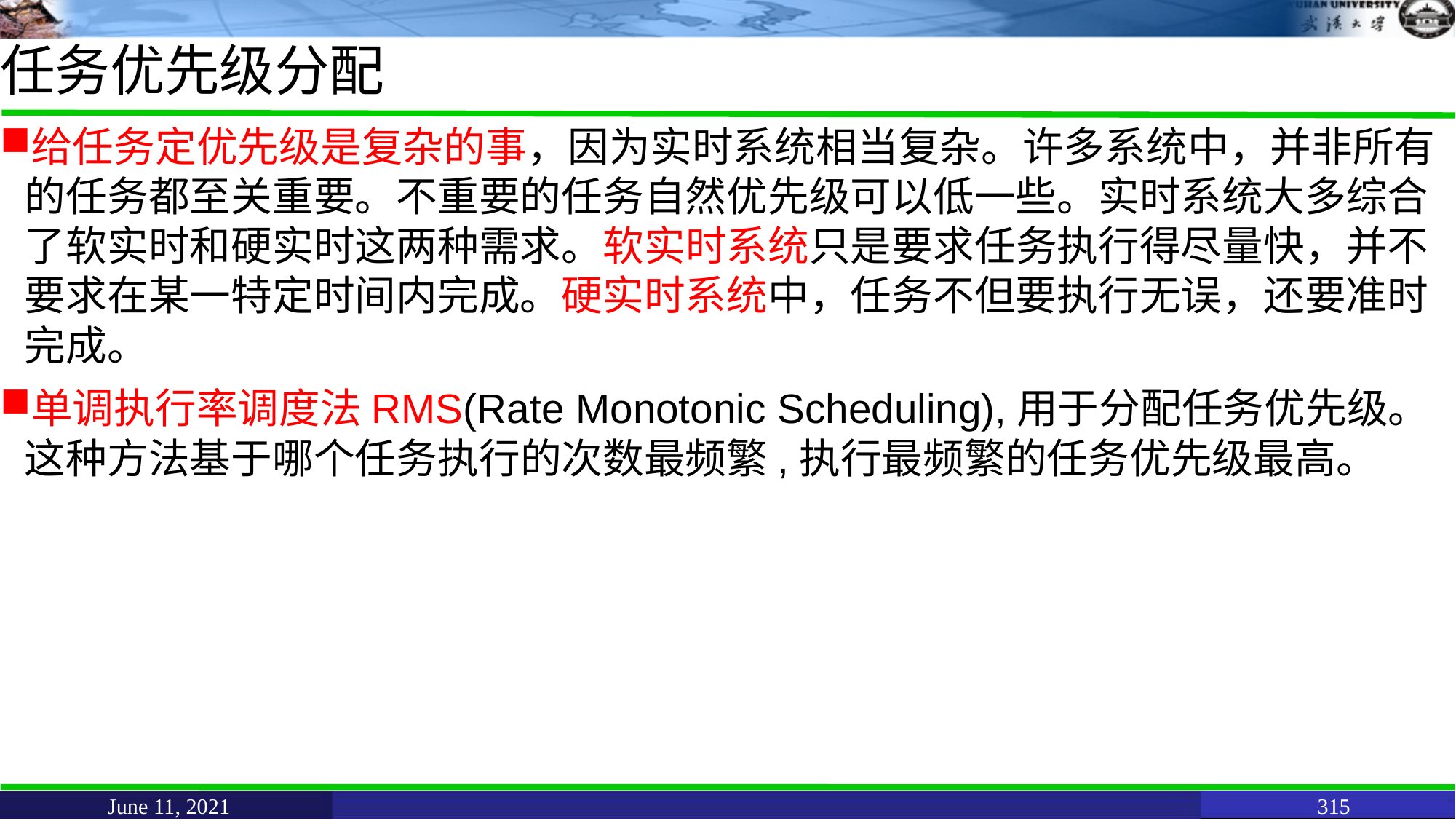

# 任务优先级分配
给任务定优先级是复杂的事，因为实时系统相当复杂。许多系统中，并非所有的任务都至关重要。不重要的任务自然优先级可以低一些。实时系统大多综合了软实时和硬实时这两种需求。软实时系统只是要求任务执行得尽量快，并不要求在某一特定时间内完成。硬实时系统中，任务不但要执行无误，还要准时完成。
单调执行率调度法RMS(Rate Monotonic Scheduling),用于分配任务优先级。这种方法基于哪个任务执行的次数最频繁,执行最频繁的任务优先级最高。

June 11, 2021

315